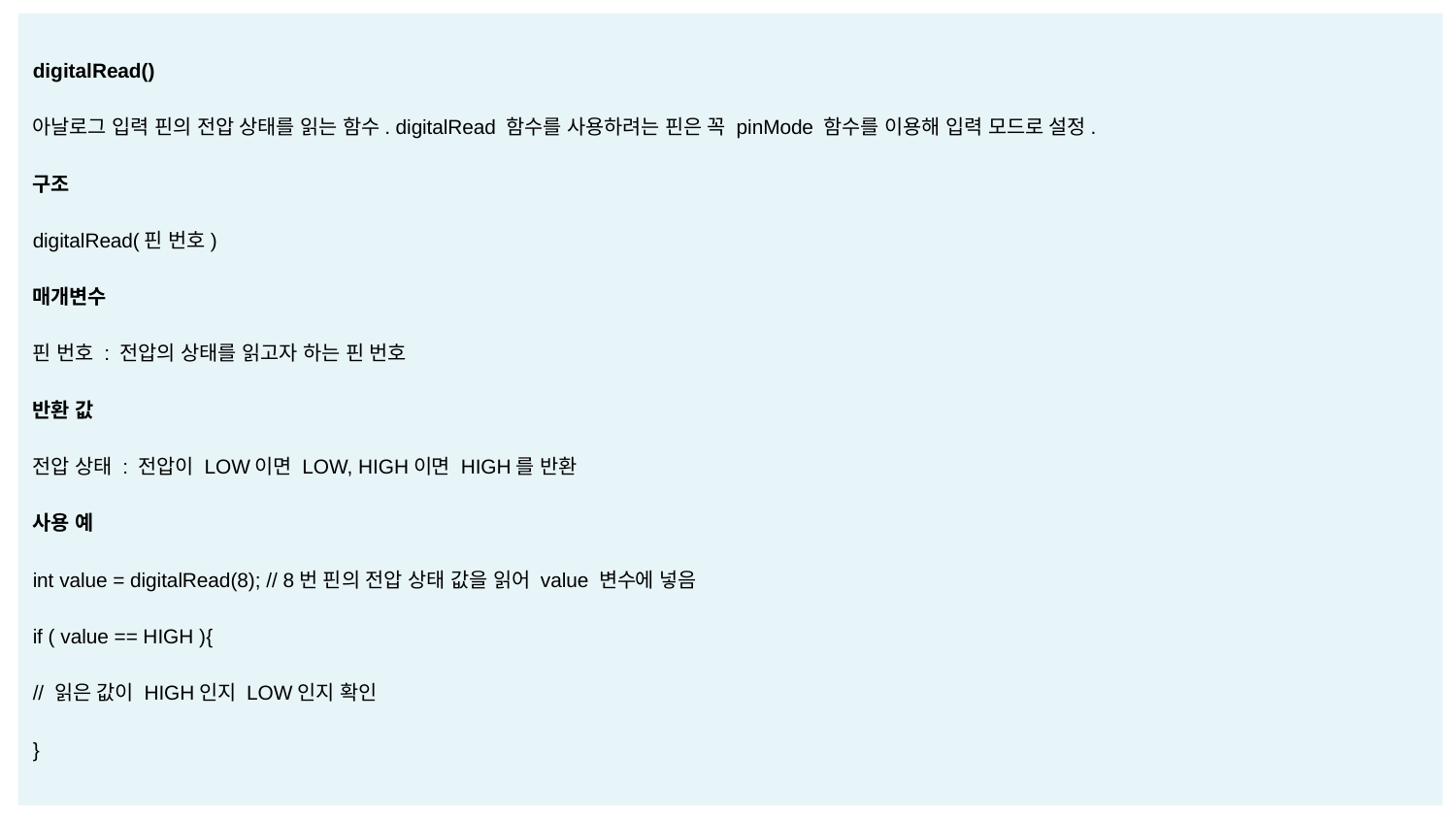

digitalRead()
아날로그 입력 핀의 전압 상태를 읽는 함수. digitalRead 함수를 사용하려는 핀은 꼭 pinMode 함수를 이용해 입력 모드로 설정.
구조
digitalRead(핀 번호)
매개변수
핀 번호 : 전압의 상태를 읽고자 하는 핀 번호
반환 값
전압 상태 : 전압이 LOW이면 LOW, HIGH이면 HIGH를 반환
사용 예
int value = digitalRead(8); // 8번 핀의 전압 상태 값을 읽어 value 변수에 넣음
if ( value == HIGH ){
// 읽은 값이 HIGH인지 LOW인지 확인
}